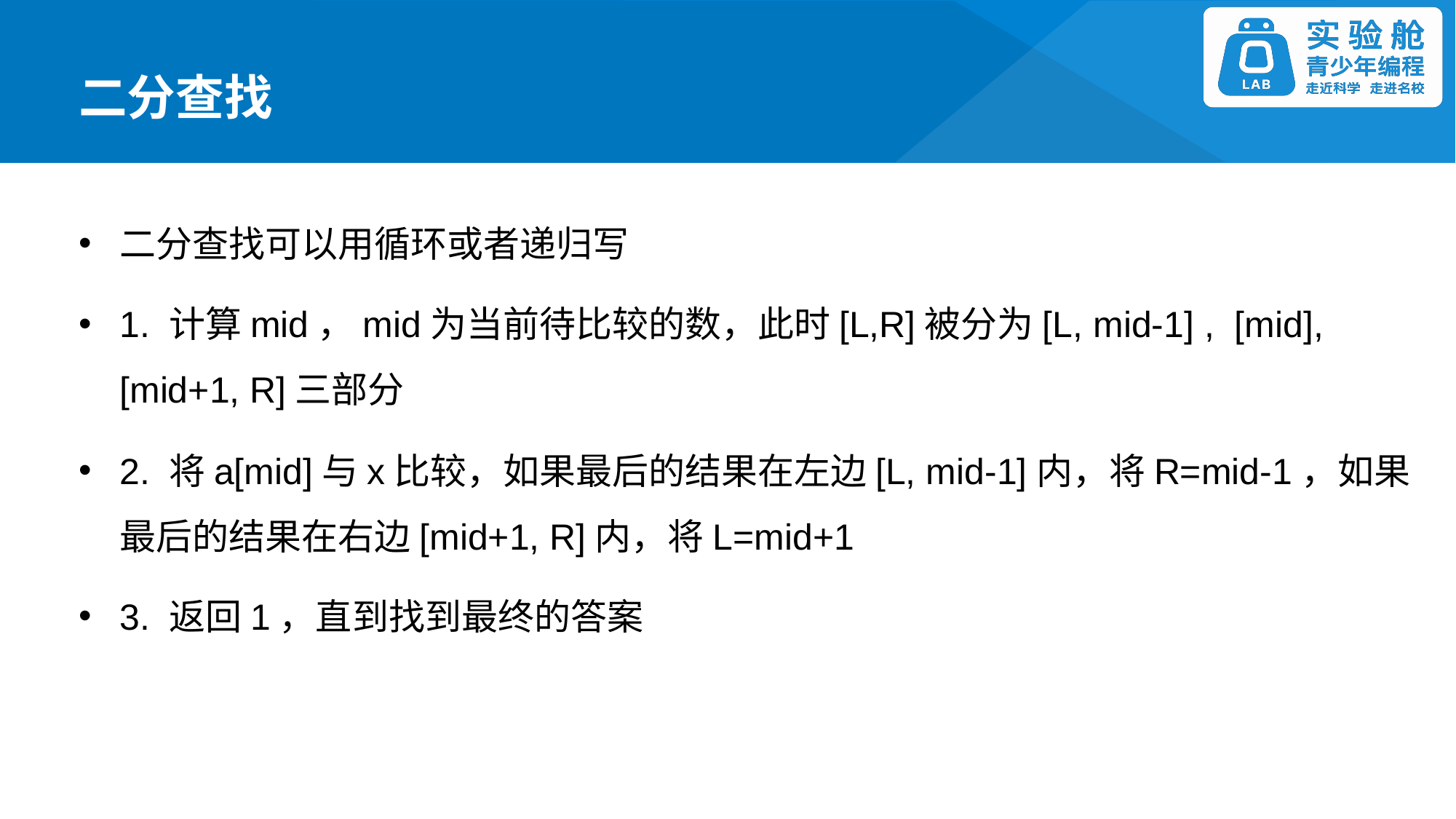

二分查找
二分查找可以用循环或者递归写
1. 计算mid，mid为当前待比较的数，此时[L,R]被分为[L, mid-1] ,  [mid], [mid+1, R]三部分
2. 将a[mid]与x比较，如果最后的结果在左边[L, mid-1]内，将R=mid-1，如果最后的结果在右边[mid+1, R]内，将L=mid+1
3. 返回1，直到找到最终的答案